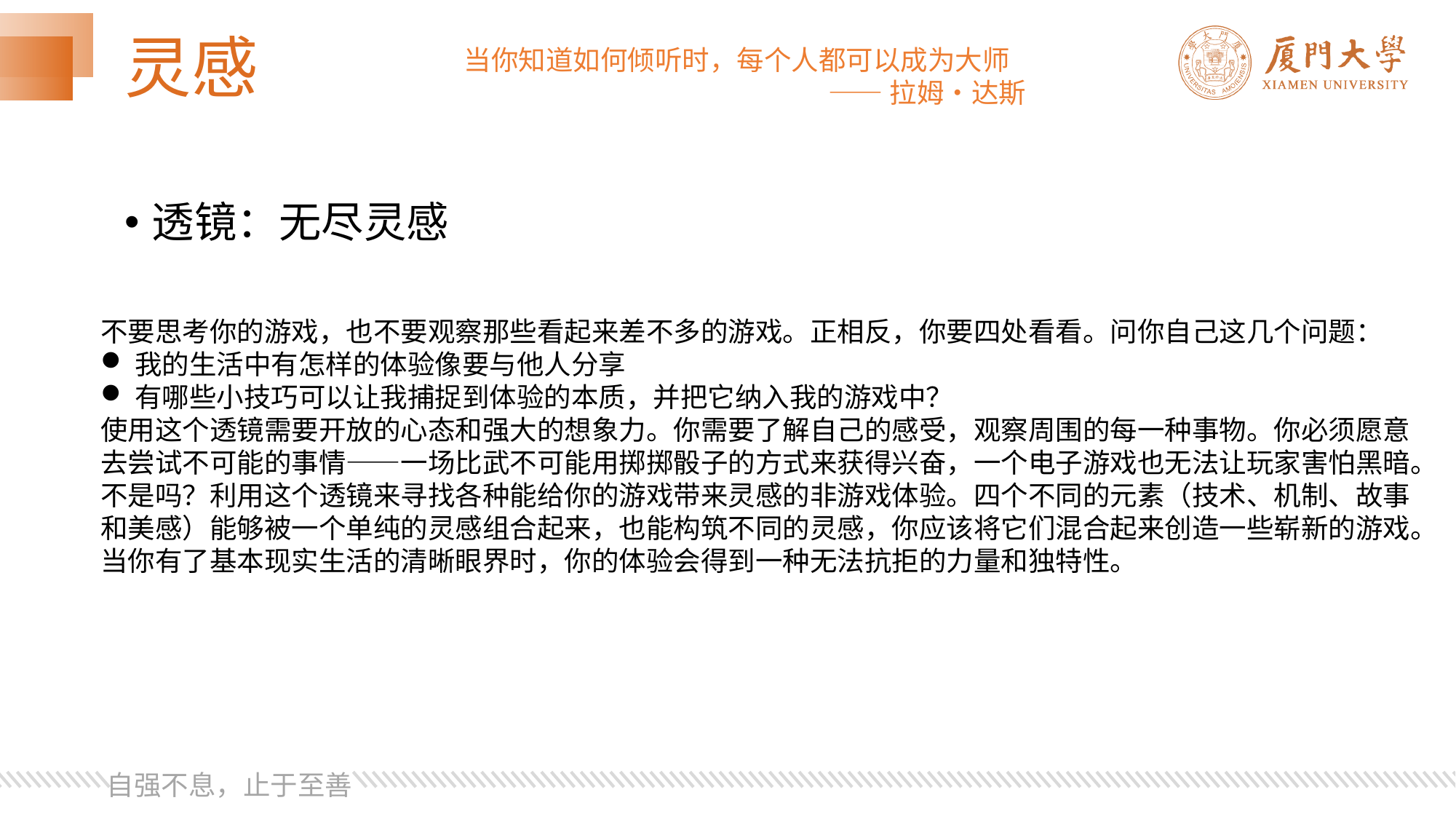

# 灵感
当你知道如何倾听时，每个人都可以成为大师
			      ——拉姆•达斯
透镜：无尽灵感

不要思考你的游戏，也不要观察那些看起来差不多的游戏。正相反，你要四处看看。问你自己这几个问题：
我的生活中有怎样的体验像要与他人分享
有哪些小技巧可以让我捕捉到体验的本质，并把它纳入我的游戏中？
使用这个透镜需要开放的心态和强大的想象力。你需要了解自己的感受，观察周围的每一种事物。你必须愿意
去尝试不可能的事情——一场比武不可能用掷掷骰子的方式来获得兴奋，一个电子游戏也无法让玩家害怕黑暗。
不是吗？利用这个透镜来寻找各种能给你的游戏带来灵感的非游戏体验。四个不同的元素（技术、机制、故事
和美感）能够被一个单纯的灵感组合起来，也能构筑不同的灵感，你应该将它们混合起来创造一些崭新的游戏。
当你有了基本现实生活的清晰眼界时，你的体验会得到一种无法抗拒的力量和独特性。